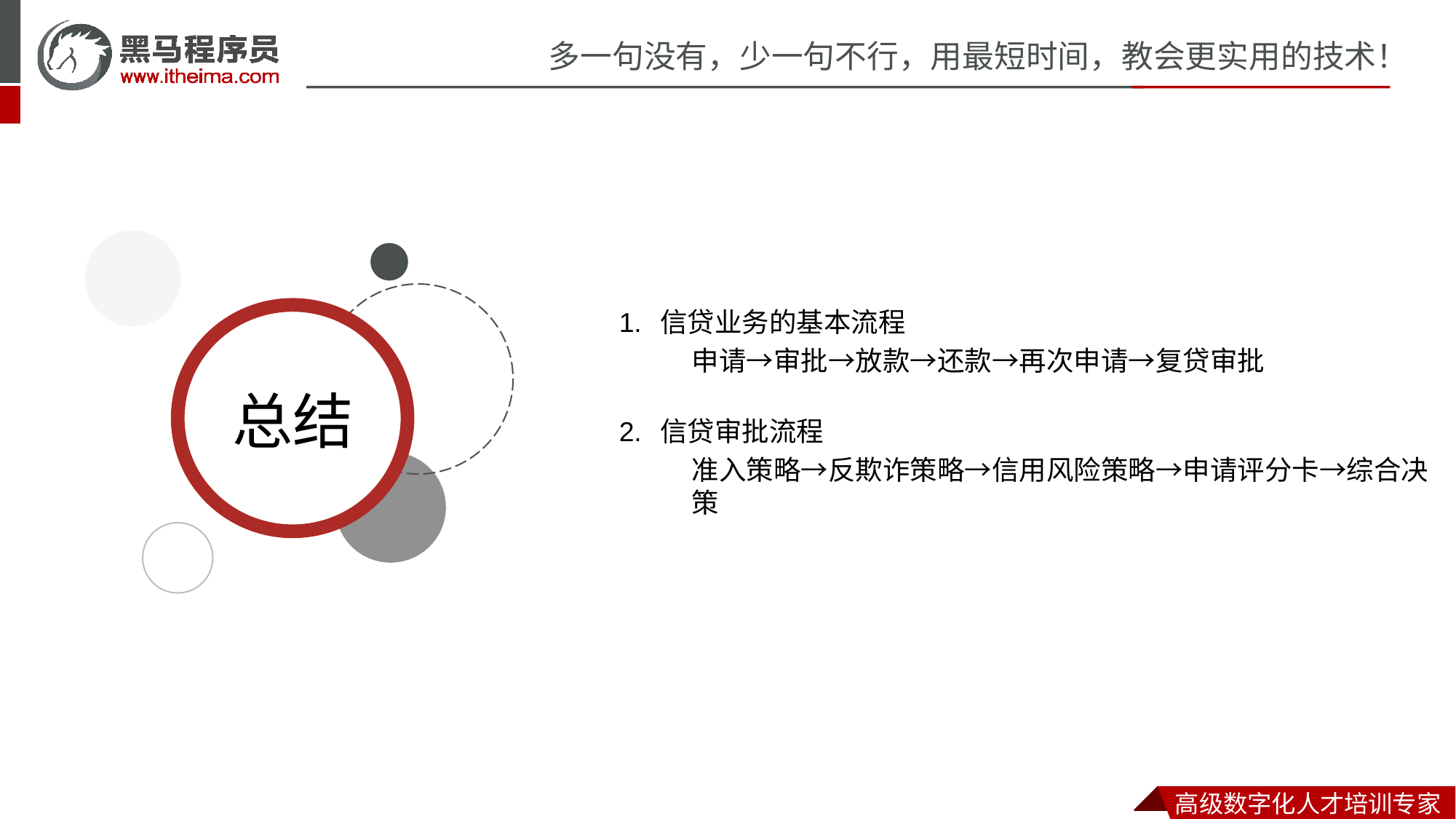

信贷业务的基本流程
申请→审批→放款→还款→再次申请→复贷审批
信贷审批流程
准入策略→反欺诈策略→信用风险策略→申请评分卡→综合决策